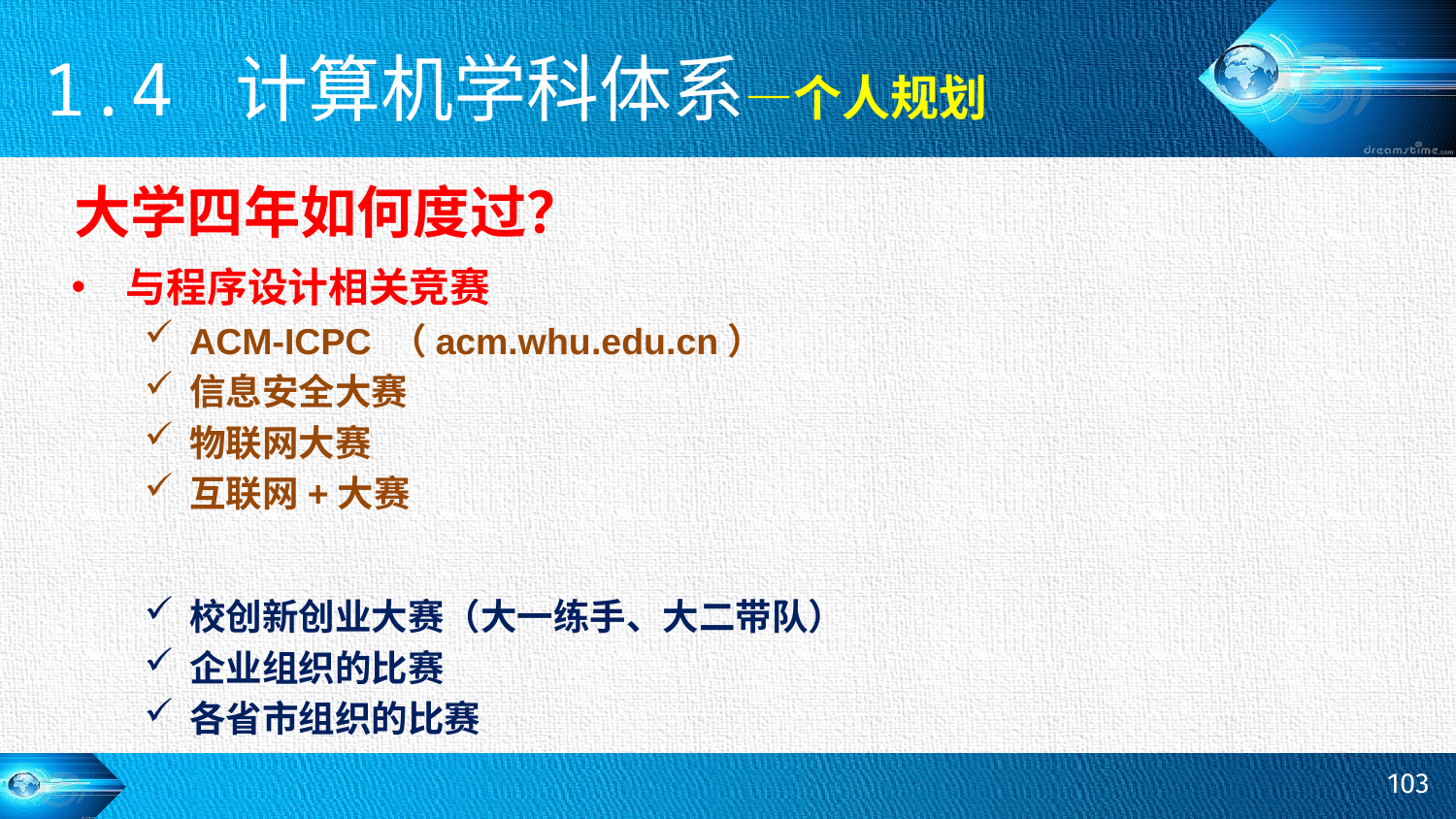

# 1.4 计算机学科体系—个人规划

大学四年如何度过？
与程序设计相关竞赛
ACM-ICPC （acm.whu.edu.cn）
信息安全大赛
物联网大赛
互联网+大赛

校创新创业大赛（大一练手、大二带队）
企业组织的比赛
各省市组织的比赛
103